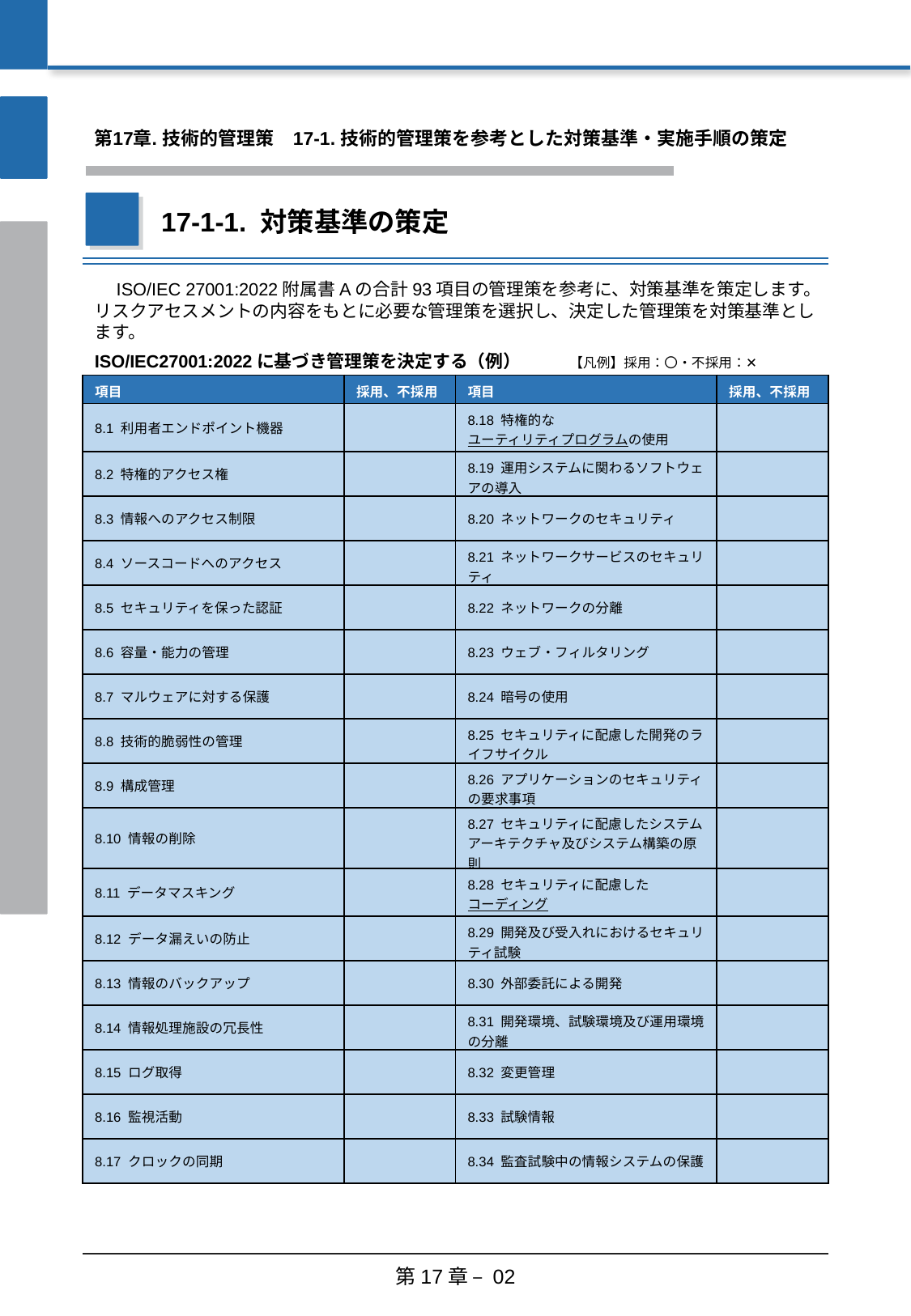

第17章. 技術的管理策
　17-1. 技術的管理策を参考とした対策基準・実施手順の策定
17-1-1. 対策基準の策定
　ISO/IEC 27001:2022附属書Aの合計93項目の管理策を参考に、対策基準を策定します。リスクアセスメントの内容をもとに必要な管理策を選択し、決定した管理策を対策基準とします。
ISO/IEC27001:2022に基づき管理策を決定する（例）            【凡例】採用：〇・不採用：✕
| 項目 | 採用、不採用 | 項目 | 採用、不採用 |
| --- | --- | --- | --- |
| 8.1 利用者エンドポイント機器 |  | 8.18 特権的なユーティリティプログラムの使用 |  |
| 8.2 特権的アクセス権 |  | 8.19 運用システムに関わるソフトウェアの導入 |  |
| 8.3 情報へのアクセス制限 |  | 8.20 ネットワークのセキュリティ |  |
| 8.4 ソースコードへのアクセス |  | 8.21 ネットワークサービスのセキュリティ |  |
| 8.5 セキュリティを保った認証 |  | 8.22 ネットワークの分離 |  |
| 8.6 容量・能力の管理 |  | 8.23 ウェブ・フィルタリング |  |
| 8.7 マルウェアに対する保護 |  | 8.24 暗号の使用 |  |
| 8.8 技術的脆弱性の管理 |  | 8.25 セキュリティに配慮した開発のライフサイクル |  |
| 8.9 構成管理 |  | 8.26 アプリケーションのセキュリティの要求事項 |  |
| 8.10 情報の削除 |  | 8.27 セキュリティに配慮したシステムアーキテクチャ及びシステム構築の原則 |  |
| 8.11 データマスキング |  | 8.28 セキュリティに配慮したコーディング |  |
| 8.12 データ漏えいの防止 |  | 8.29 開発及び受入れにおけるセキュリティ試験 |  |
| 8.13 情報のバックアップ |  | 8.30 外部委託による開発 |  |
| 8.14 情報処理施設の冗長性 |  | 8.31 開発環境、試験環境及び運用環境の分離 |  |
| 8.15 ログ取得 |  | 8.32 変更管理 |  |
| 8.16 監視活動 |  | 8.33 試験情報 |  |
| 8.17 クロックの同期 |  | 8.34 監査試験中の情報システムの保護 |  |
第17章 – 02